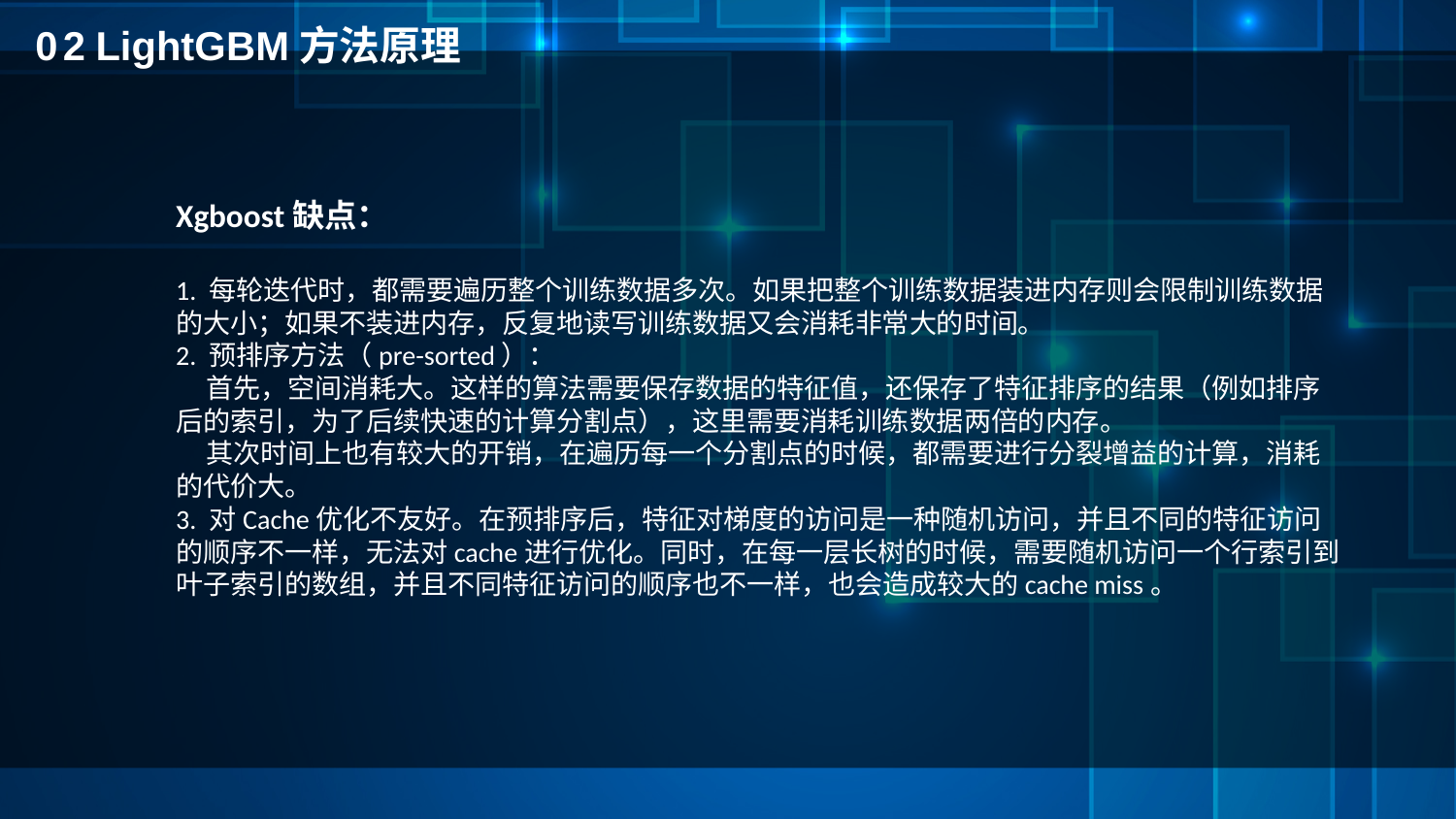

0 2  LightGBM方法原理
Xgboost缺点：

1. 每轮迭代时，都需要遍历整个训练数据多次。如果把整个训练数据装进内存则会限制训练数据的大小；如果不装进内存，反复地读写训练数据又会消耗非常大的时间。
2. 预排序方法（pre-sorted）：
    首先，空间消耗大。这样的算法需要保存数据的特征值，还保存了特征排序的结果（例如排序后的索引，为了后续快速的计算分割点），这里需要消耗训练数据两倍的内存。
    其次时间上也有较大的开销，在遍历每一个分割点的时候，都需要进行分裂增益的计算，消耗的代价大。
3. 对Cache优化不友好。在预排序后，特征对梯度的访问是一种随机访问，并且不同的特征访问的顺序不一样，无法对cache进行优化。同时，在每一层长树的时候，需要随机访问一个行索引到叶子索引的数组，并且不同特征访问的顺序也不一样，也会造成较大的cache miss。